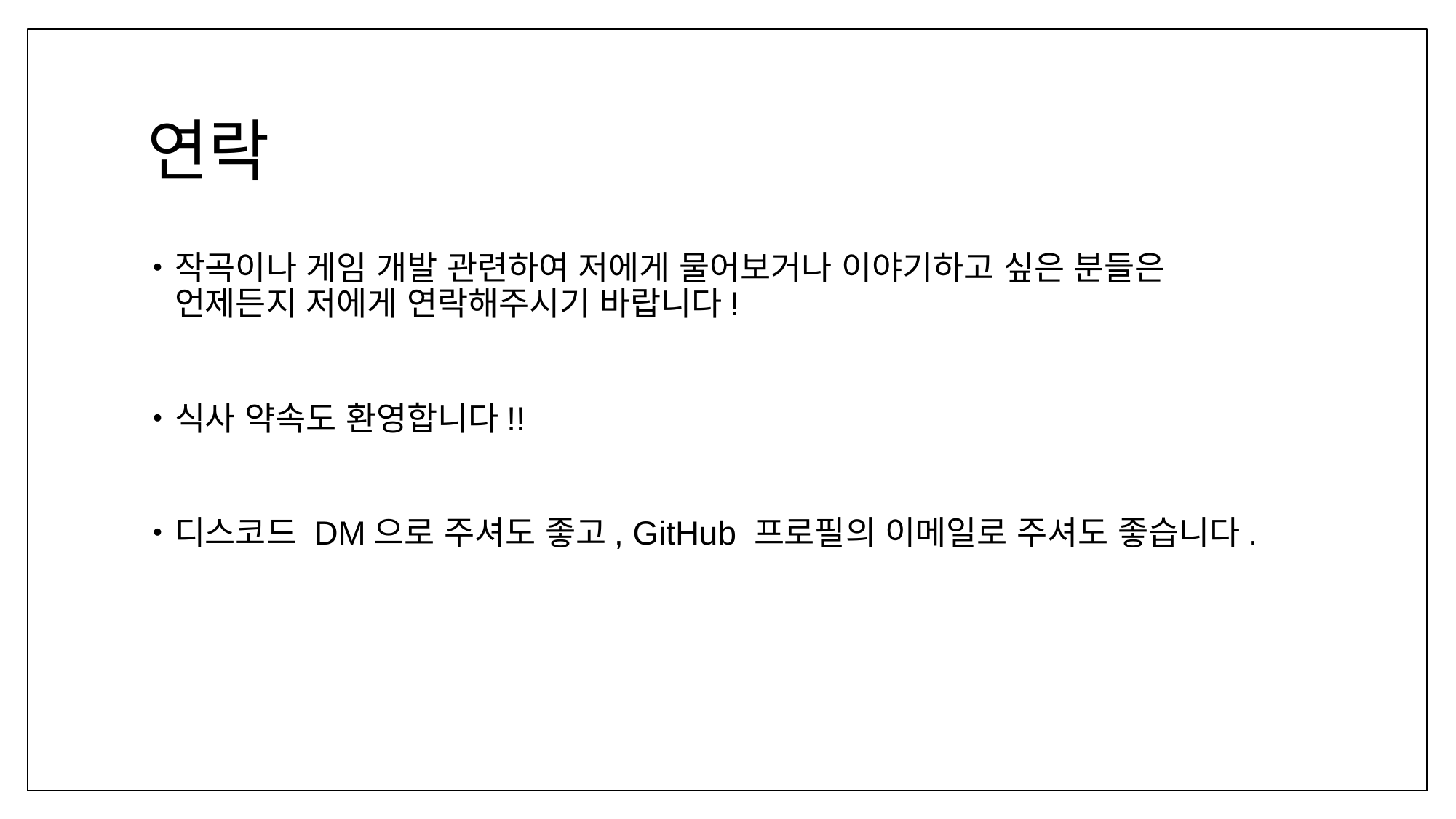

# 연락
작곡이나 게임 개발 관련하여 저에게 물어보거나 이야기하고 싶은 분들은
언제든지 저에게 연락해주시기 바랍니다!

식사 약속도 환영합니다!!

디스코드 DM으로 주셔도 좋고, GitHub 프로필의 이메일로 주셔도 좋습니다.